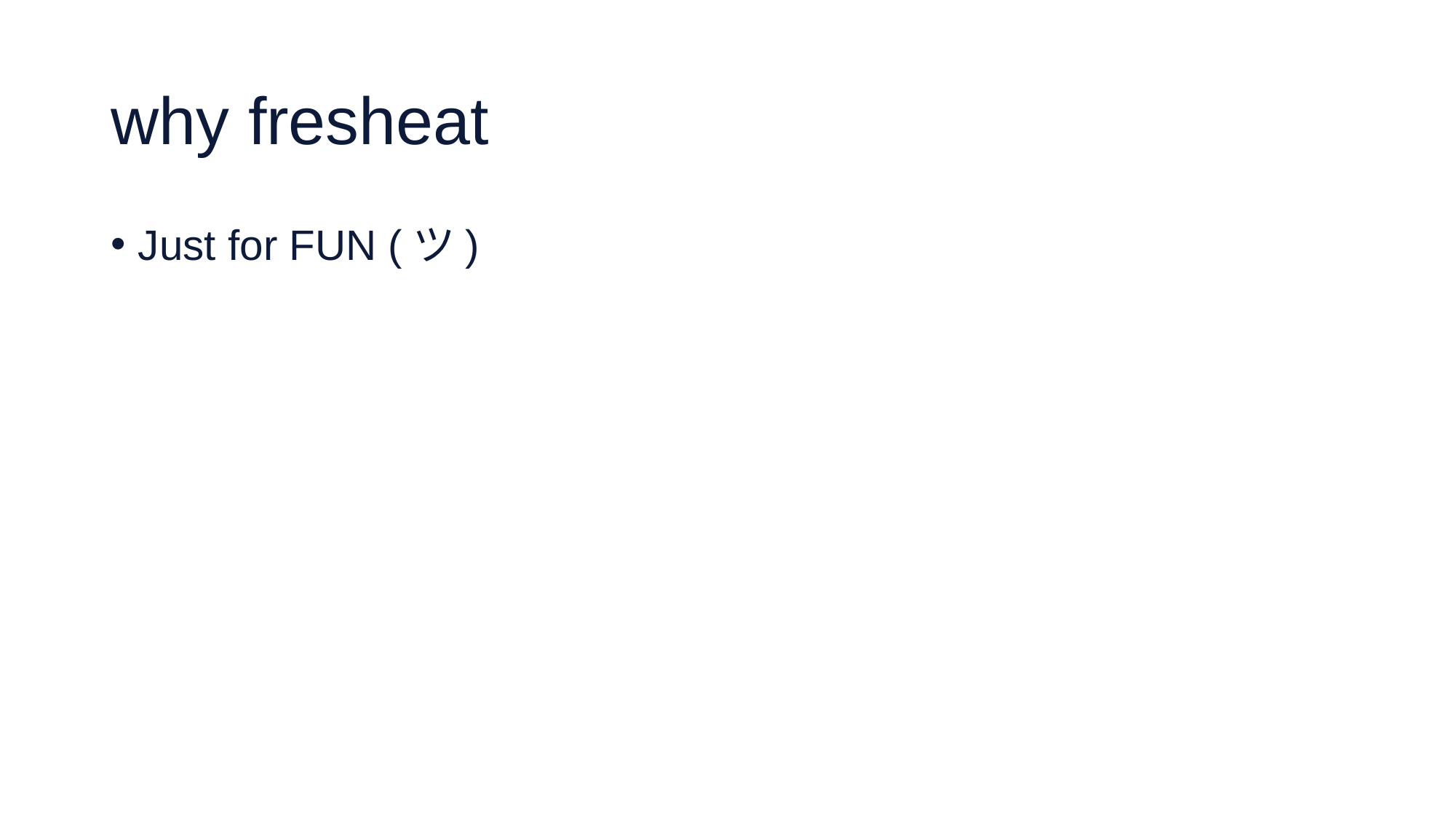

# why fresheat
Just for FUN (ツ)